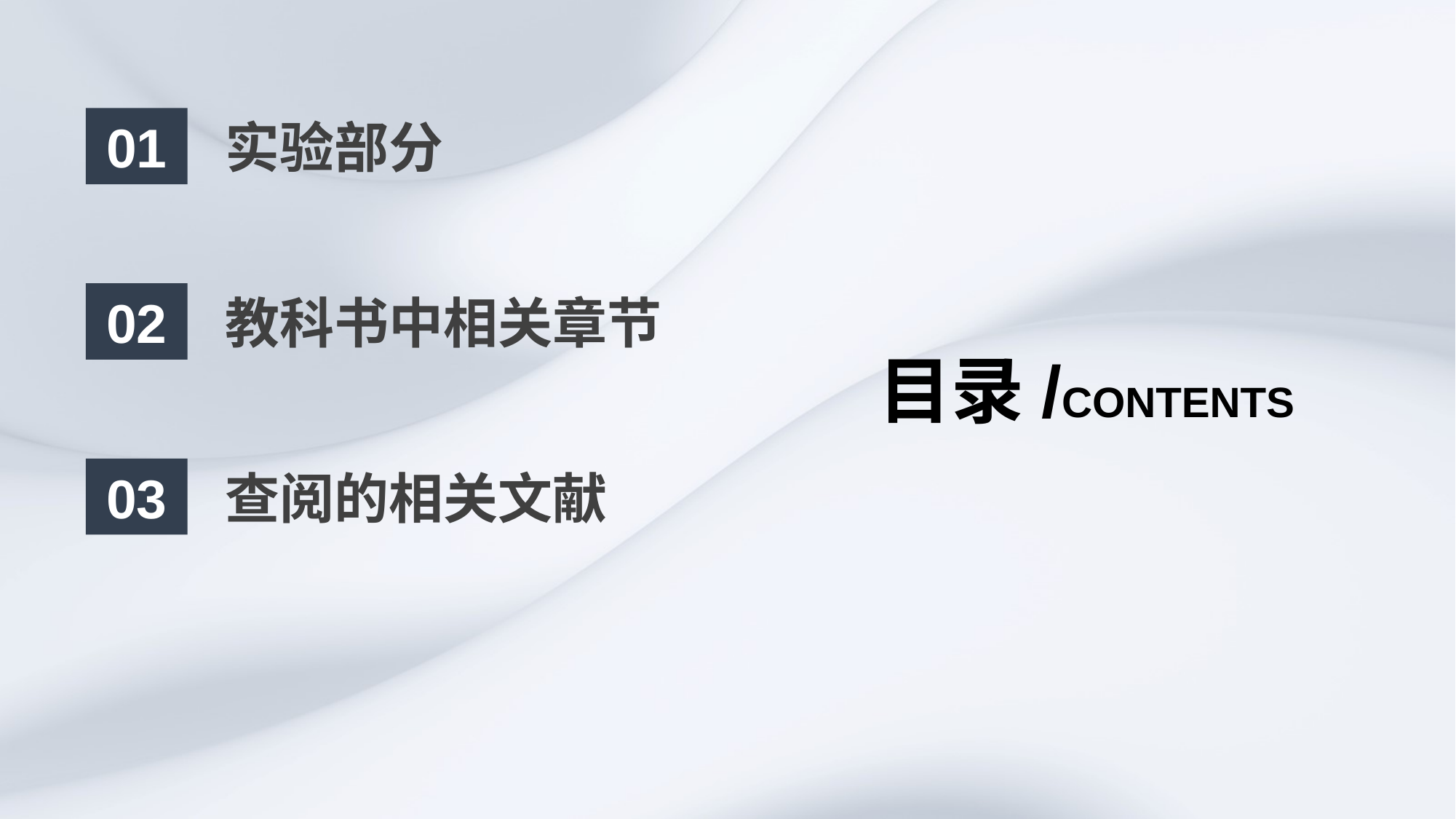

01
实验部分
02
教科书中相关章节
目录/CONTENTS
03
查阅的相关文献